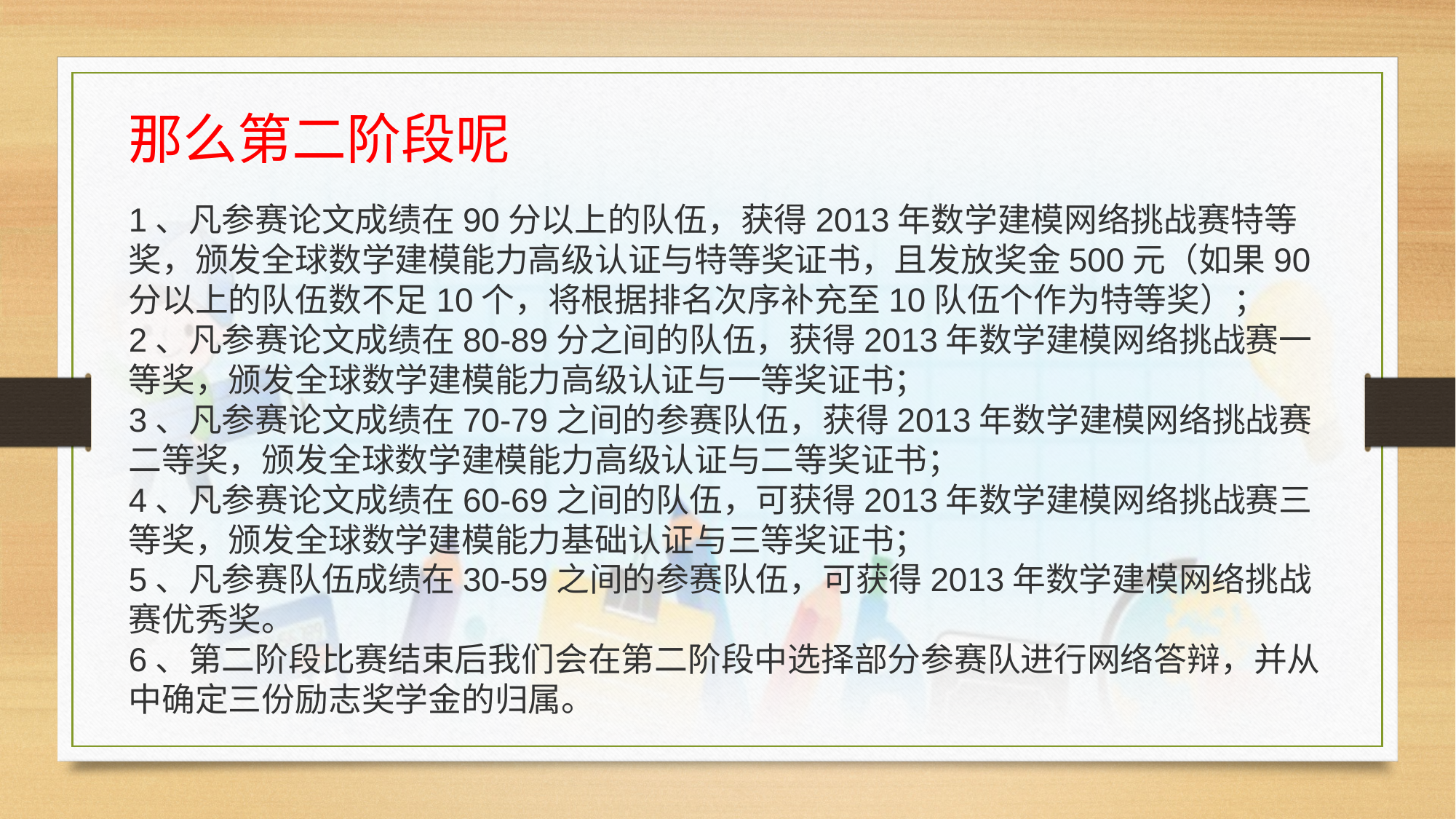

那么第二阶段呢
1、凡参赛论文成绩在90分以上的队伍，获得2013年数学建模网络挑战赛特等奖，颁发全球数学建模能力高级认证与特等奖证书，且发放奖金500元（如果90分以上的队伍数不足10个，将根据排名次序补充至10队伍个作为特等奖）；
2、凡参赛论文成绩在80-89分之间的队伍，获得2013年数学建模网络挑战赛一等奖，颁发全球数学建模能力高级认证与一等奖证书；
3、凡参赛论文成绩在70-79之间的参赛队伍，获得2013年数学建模网络挑战赛二等奖，颁发全球数学建模能力高级认证与二等奖证书；
4、凡参赛论文成绩在60-69之间的队伍，可获得2013年数学建模网络挑战赛三等奖，颁发全球数学建模能力基础认证与三等奖证书；
5、凡参赛队伍成绩在30-59之间的参赛队伍，可获得2013年数学建模网络挑战赛优秀奖。
6、第二阶段比赛结束后我们会在第二阶段中选择部分参赛队进行网络答辩，并从中确定三份励志奖学金的归属。